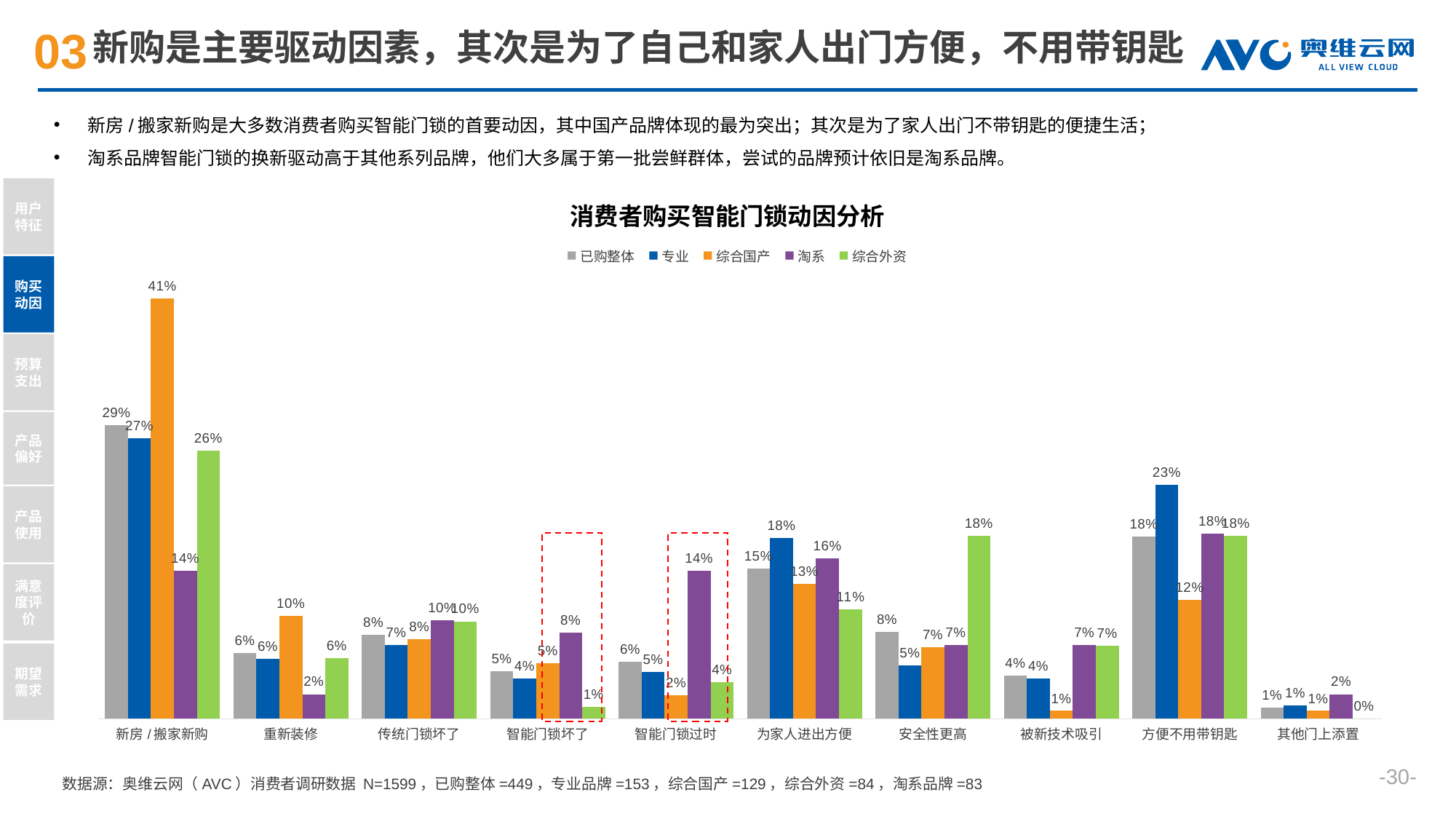

# 新购是主要驱动因素，其次是为了自己和家人出门方便，不用带钥匙
新房/搬家新购是大多数消费者购买智能门锁的首要动因，其中国产品牌体现的最为突出；其次是为了家人出门不带钥匙的便捷生活；
淘系品牌智能门锁的换新驱动高于其他系列品牌，他们大多属于第一批尝鲜群体，尝试的品牌预计依旧是淘系品牌。
用户特征
购买动因
预算支出
产品偏好
产品使用
满意度评价
期望需求
消费者购买智能门锁动因分析

### Chart

| Category | 已购整体 | 专业 | 综合国产 | 淘系 | 综合外资 |
|---|---|---|---|---|---|
| 新房/搬家新购 | 0.287305122494432 | 0.274509803921569 | 0.410852713178295 | 0.144578313253012 | 0.261904761904762 |
| 重新装修 | 0.0645879732739421 | 0.0588235294117647 | 0.10077519379845 | 0.0240963855421687 | 0.0595238095238095 |
| 传统门锁坏了 | 0.0824053452115813 | 0.0718954248366013 | 0.0775193798449612 | 0.0963855421686747 | 0.0952380952380952 |
| 智能门锁坏了 | 0.0467706013363029 | 0.0392156862745098 | 0.0542635658914729 | 0.0843373493975904 | 0.0119047619047619 |
| 智能门锁过时 | 0.0556792873051225 | 0.0457516339869281 | 0.0232558139534884 | 0.144578313253012 | 0.0357142857142857 |
| 为家人进出方便 | 0.146993318485523 | 0.176470588235294 | 0.131782945736434 | 0.156626506024096 | 0.107142857142857 |
| 安全性更高 | 0.0846325167037862 | 0.0522875816993464 | 0.0697674418604651 | 0.072289156626506 | 0.178571428571429 |
| 被新技术吸引 | 0.0423162583518931 | 0.0392156862745098 | 0.00775193798449612 | 0.072289156626506 | 0.0714285714285714 |
| 方便不用带钥匙 | 0.178173719376392 | 0.228758169934641 | 0.116279069767442 | 0.180722891566265 | 0.178571428571429 |
| 其他门上添置 | 0.0111358574610245 | 0.0130718954248366 | 0.00775193798449612 | 0.0240963855421687 | 0.0 |

-30-
数据源：奥维云网（AVC）消费者调研数据 N=1599，已购整体=449，专业品牌=153，综合国产=129，综合外资=84，淘系品牌=83